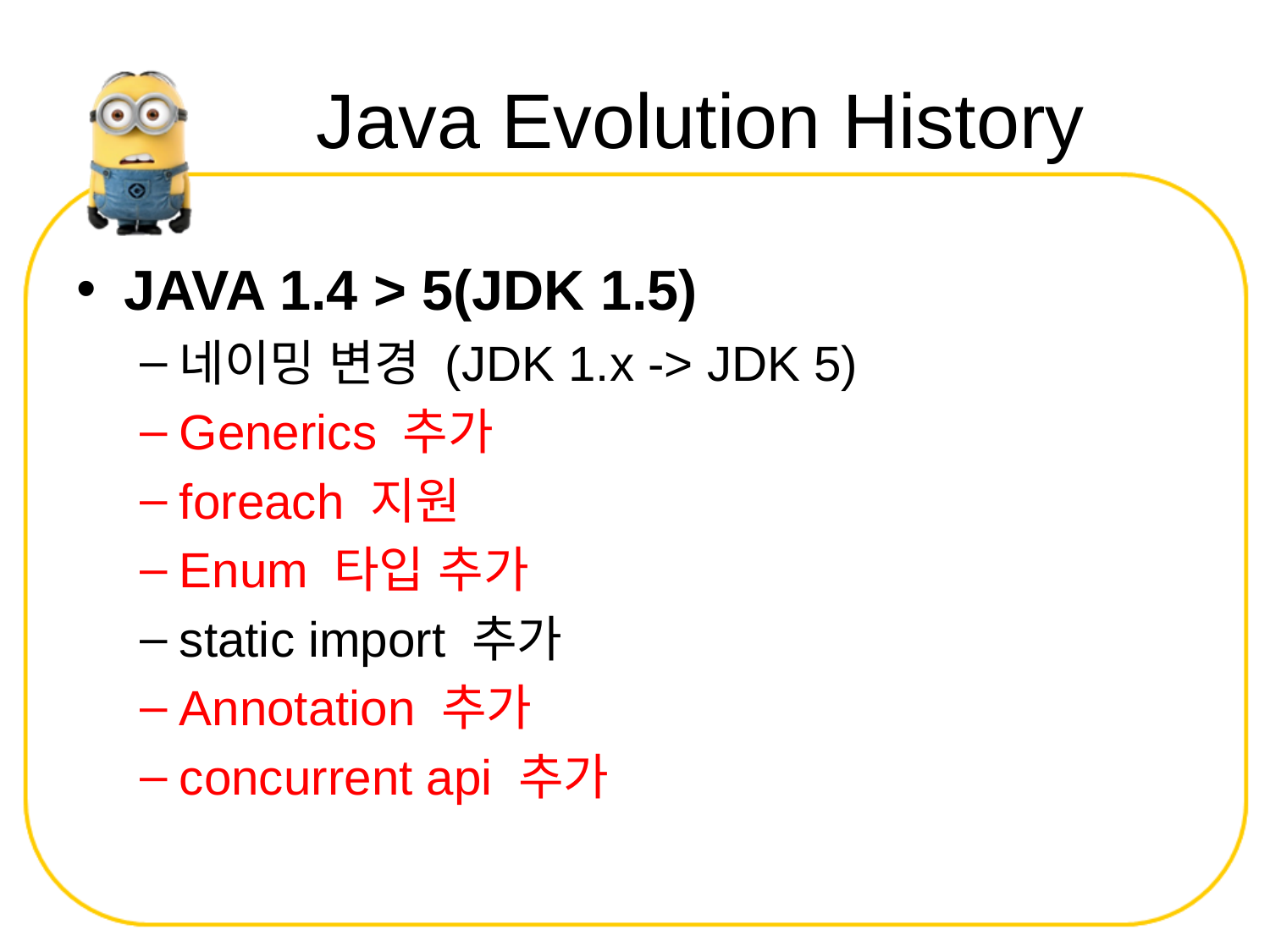

# Java Evolution History
JAVA 1.4 > 5(JDK 1.5)
네이밍 변경 (JDK 1.x -> JDK 5)
Generics 추가
foreach 지원
Enum 타입 추가
static import 추가
Annotation 추가
concurrent api 추가